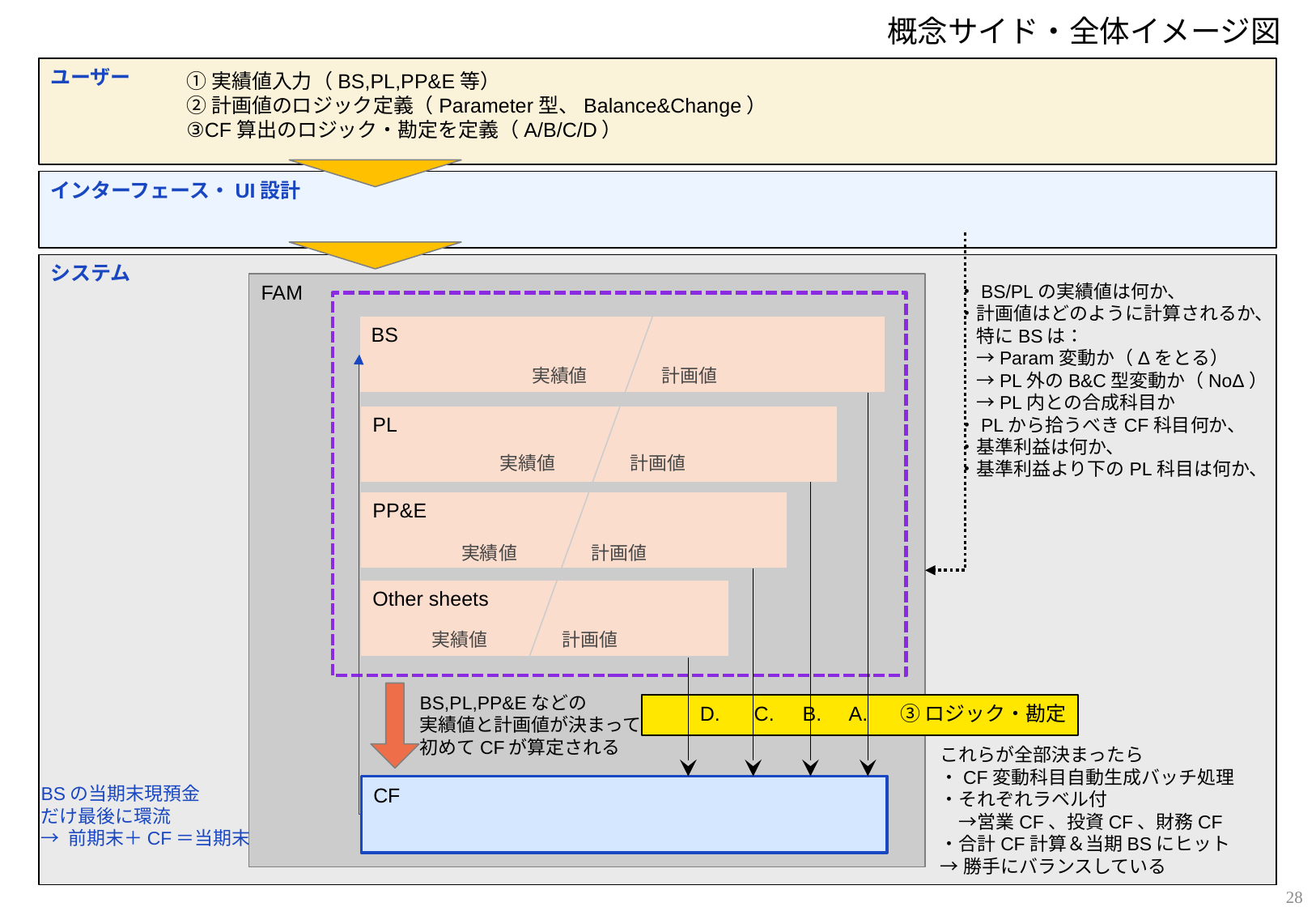

概念サイド・全体イメージ図
①実績値入力（BS,PL,PP&E等）
②計画値のロジック定義（Parameter型、Balance&Change）
③CF算出のロジック・勘定を定義（A/B/C/D）
ユーザー

インターフェース・UI設計

システム
FAM
・BS/PLの実績値は何か、
・計画値はどのように計算されるか、
　特にBSは：
　→Param変動か（Δをとる）
　→PL外のB&C型変動か（NoΔ）
　→PL内との合成科目か
・PLから拾うべきCF科目何か、
・基準利益は何か、
・基準利益より下のPL科目は何か、

BS
実績値　　　　計画値
PL
実績値　　　　計画値
PP&E
実績値　　　　計画値
Other sheets
実績値　　　　計画値
BS,PL,PP&Eなどの
実績値と計画値が決まって
初めてCFが算定される
③ロジック・勘定
D.      C.     B.     A.

これらが全部決まったら
・CF変動科目自動生成バッチ処理
・それぞれラベル付
　→営業CF、投資CF、財務CF
・合計CF計算＆当期BSにヒット
→勝手にバランスしている
CF
BSの当期末現預金
だけ最後に環流
→ 前期末＋CF＝当期末